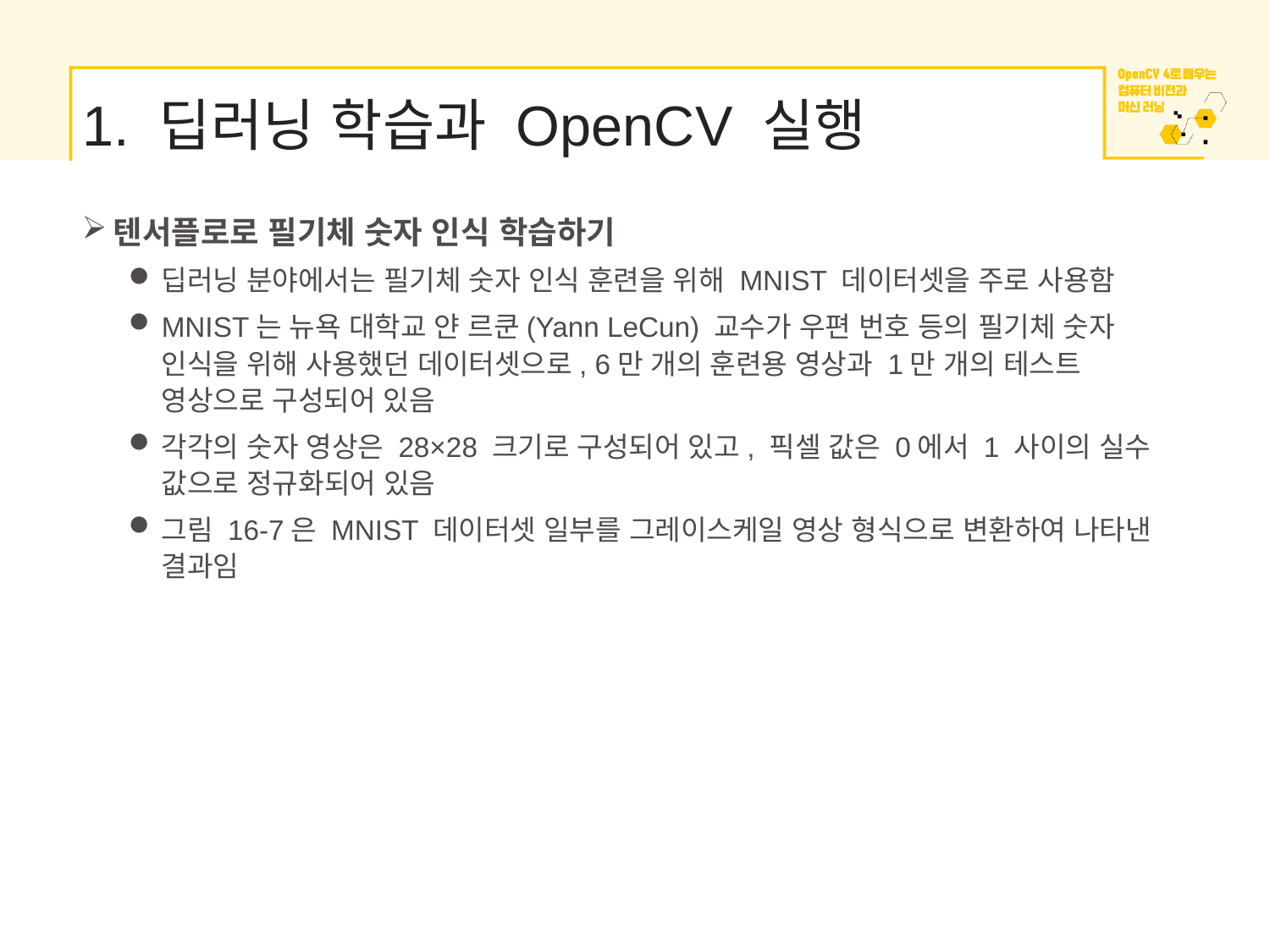

# 1. 딥러닝 학습과 OpenCV 실행
텐서플로로 필기체 숫자 인식 학습하기
딥러닝 분야에서는 필기체 숫자 인식 훈련을 위해 MNIST 데이터셋을 주로 사용함
MNIST는 뉴욕 대학교 얀 르쿤(Yann LeCun) 교수가 우편 번호 등의 필기체 숫자 인식을 위해 사용했던 데이터셋으로, 6만 개의 훈련용 영상과 1만 개의 테스트 영상으로 구성되어 있음
각각의 숫자 영상은 28×28 크기로 구성되어 있고, 픽셀 값은 0에서 1 사이의 실수 값으로 정규화되어 있음
그림 16-7은 MNIST 데이터셋 일부를 그레이스케일 영상 형식으로 변환하여 나타낸 결과임